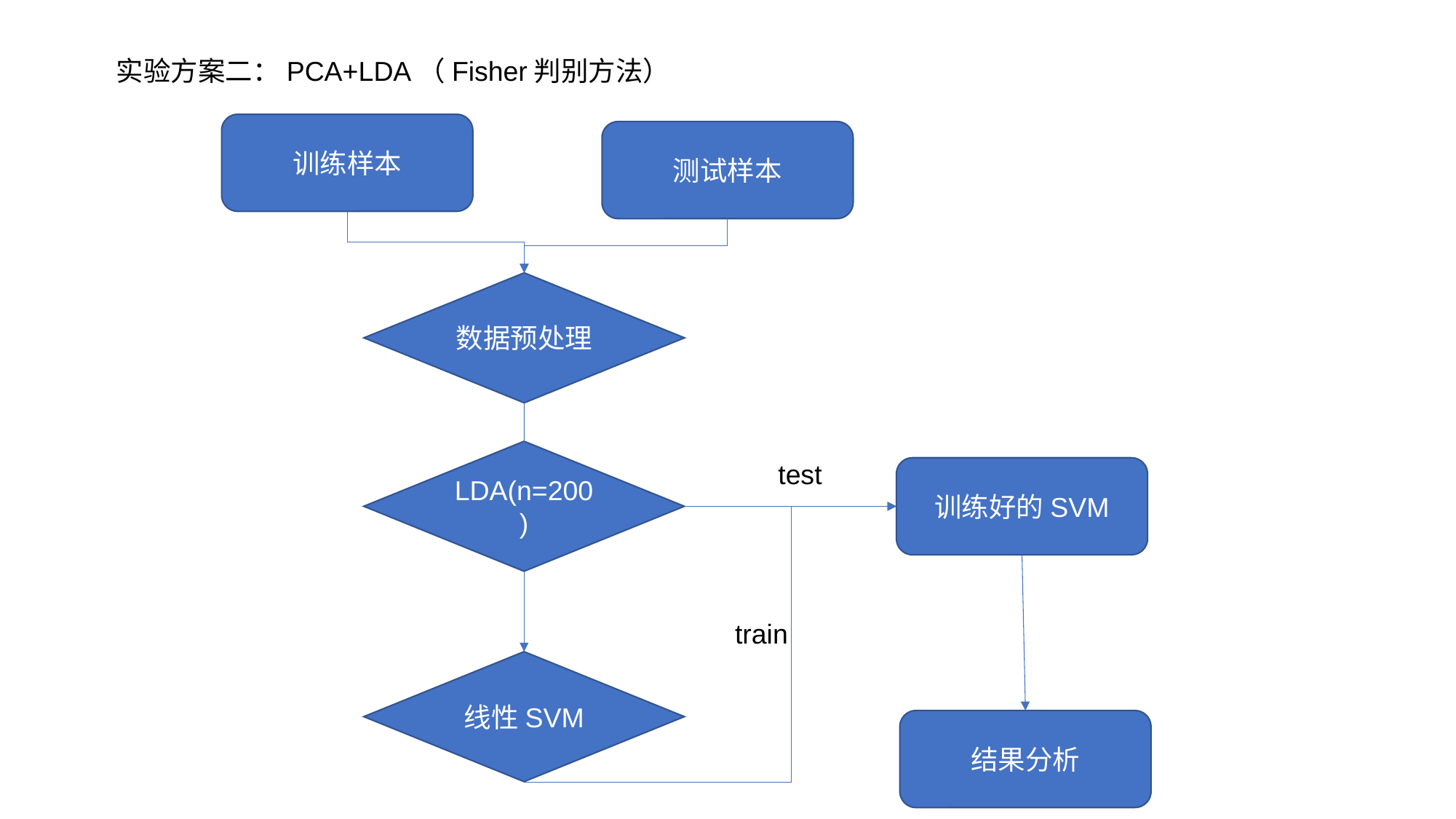

实验方案二：PCA+LDA（Fisher判别方法）
训练样本
测试样本
数据预处理
LDA(n=200)
test
训练好的SVM
train
线性SVM
结果分析